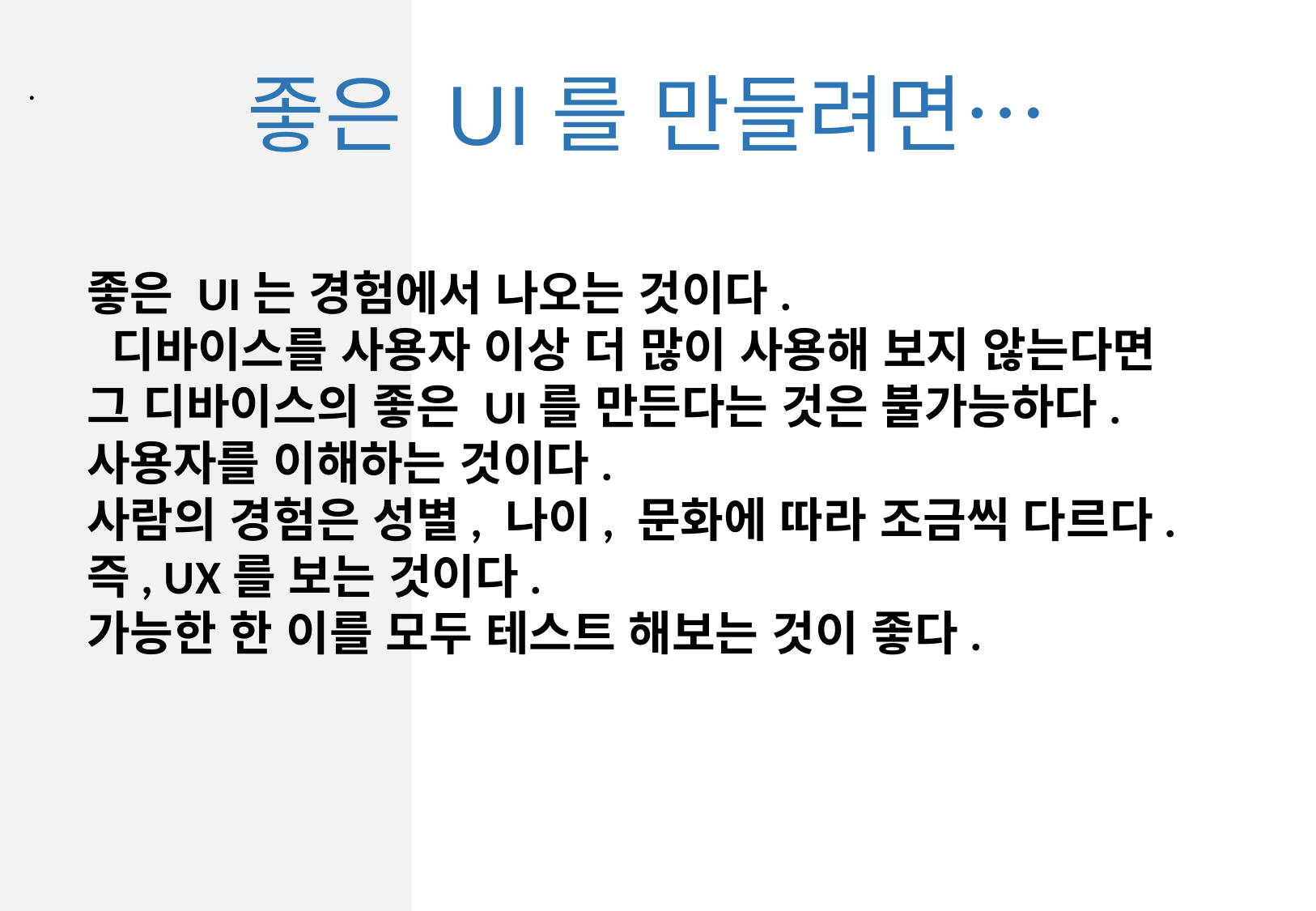

좋은 UI를 만들려면…
.

좋은 UI는 경험에서 나오는 것이다.
 디바이스를 사용자 이상 더 많이 사용해 보지 않는다면 그 디바이스의 좋은 UI를 만든다는 것은 불가능하다.
사용자를 이해하는 것이다.
사람의 경험은 성별, 나이, 문화에 따라 조금씩 다르다.
즉, UX를 보는 것이다.
가능한 한 이를 모두 테스트 해보는 것이 좋다.